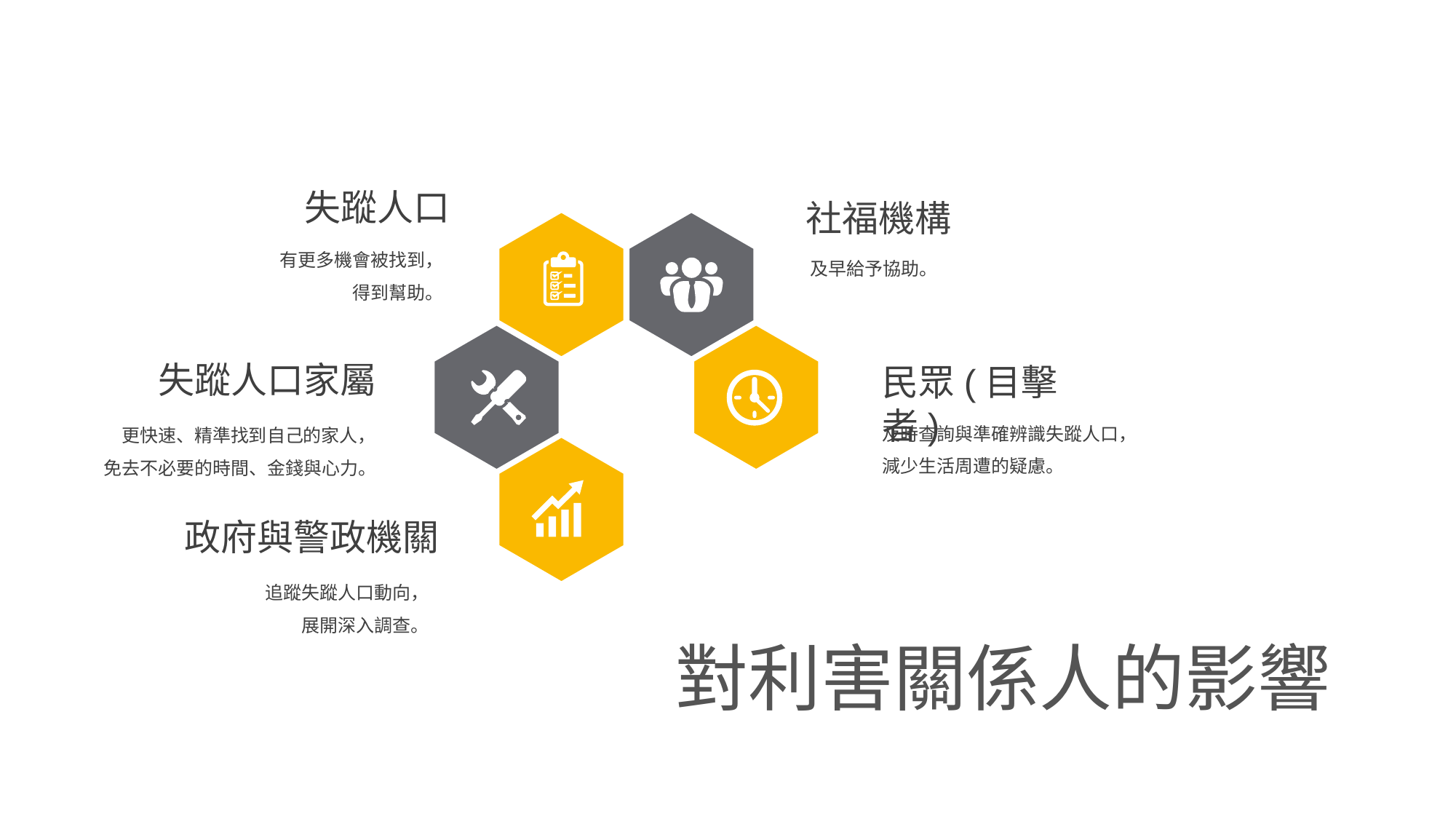

失蹤人口
社福機構

有更多機會被找到，
得到幫助。
及早給予協助。

失蹤人口家屬
民眾(目擊者)

及時查詢與準確辨識失蹤人口，
減少生活周遭的疑慮。
更快速、精準找到自己的家人，
免去不必要的時間、金錢與心力。

政府與警政機關
追蹤失蹤人口動向，
展開深入調查。

對利害關係人的影響